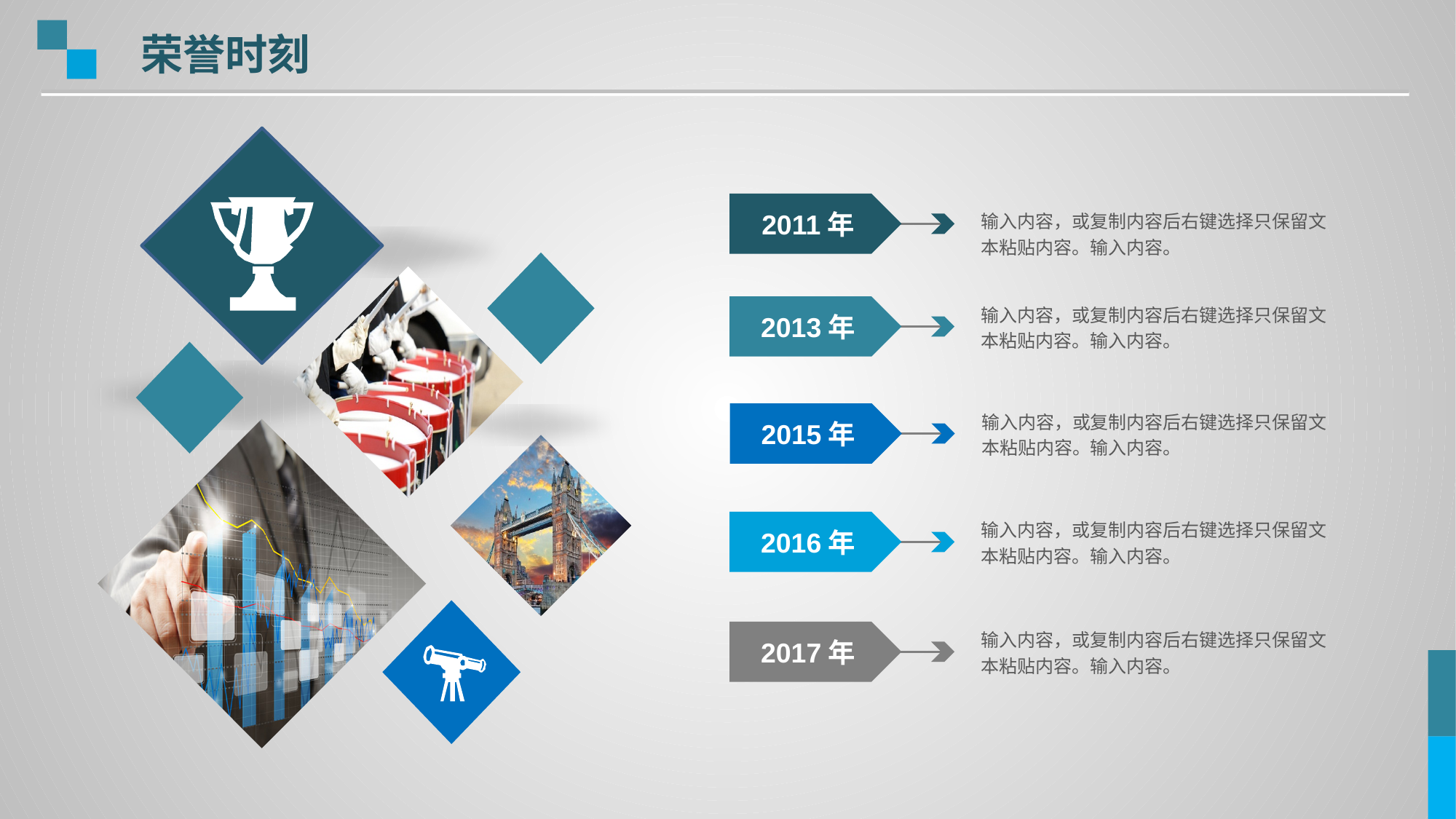

荣誉时刻

2011年

输入内容，或复制内容后右键选择只保留文本粘贴内容。输入内容。

输入内容，或复制内容后右键选择只保留文本粘贴内容。输入内容。

2013年

输入内容，或复制内容后右键选择只保留文本粘贴内容。输入内容。

2015年

输入内容，或复制内容后右键选择只保留文本粘贴内容。输入内容。

2016年

输入内容，或复制内容后右键选择只保留文本粘贴内容。输入内容。

2017年